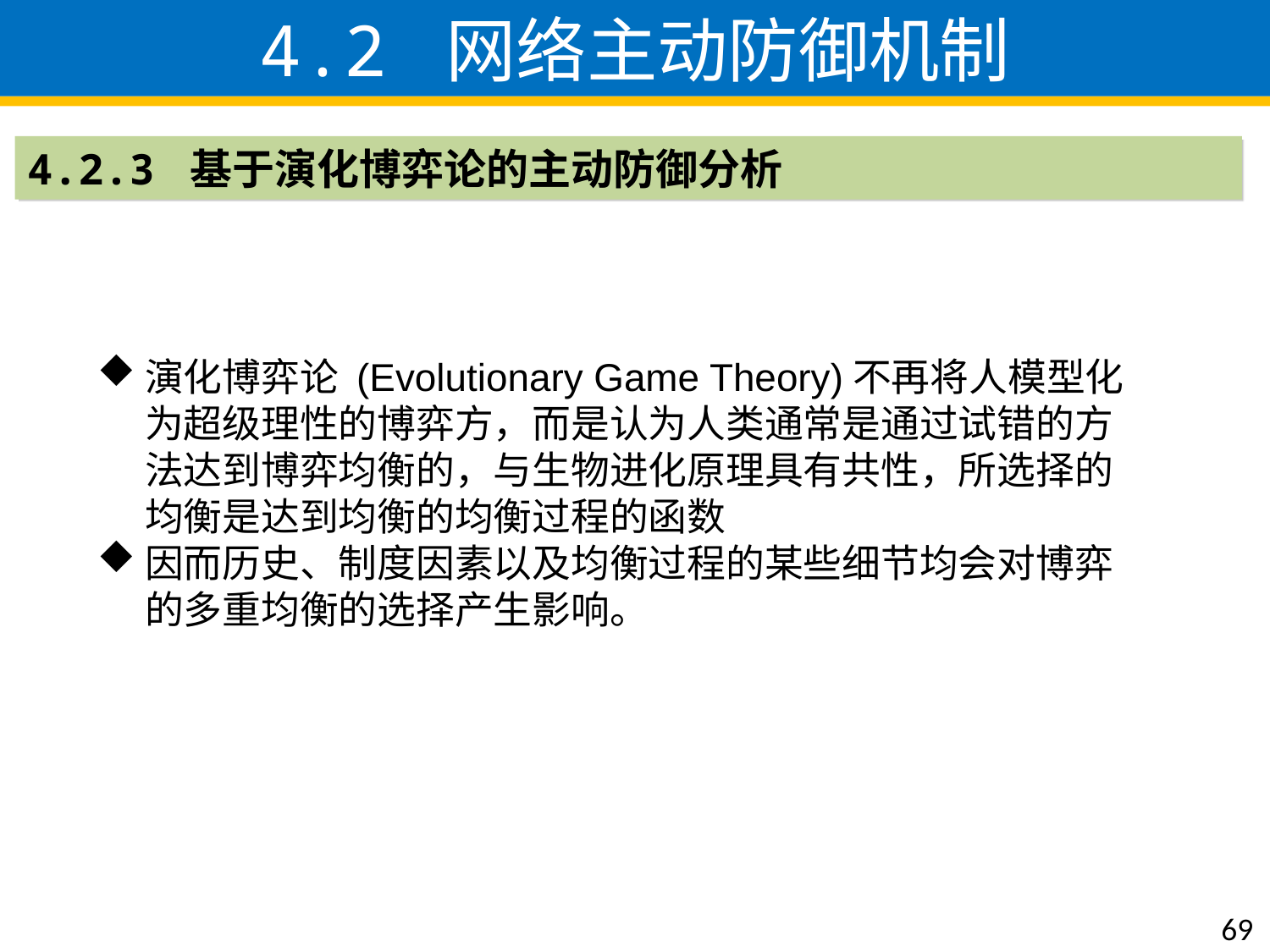

4.2 网络主动防御机制
4.2.3 基于演化博弈论的主动防御分析
演化博弈论 (Evolutionary Game Theory)不再将人模型化为超级理性的博弈方，而是认为人类通常是通过试错的方法达到博弈均衡的，与生物进化原理具有共性，所选择的均衡是达到均衡的均衡过程的函数
因而历史、制度因素以及均衡过程的某些细节均会对博弈的多重均衡的选择产生影响。
69